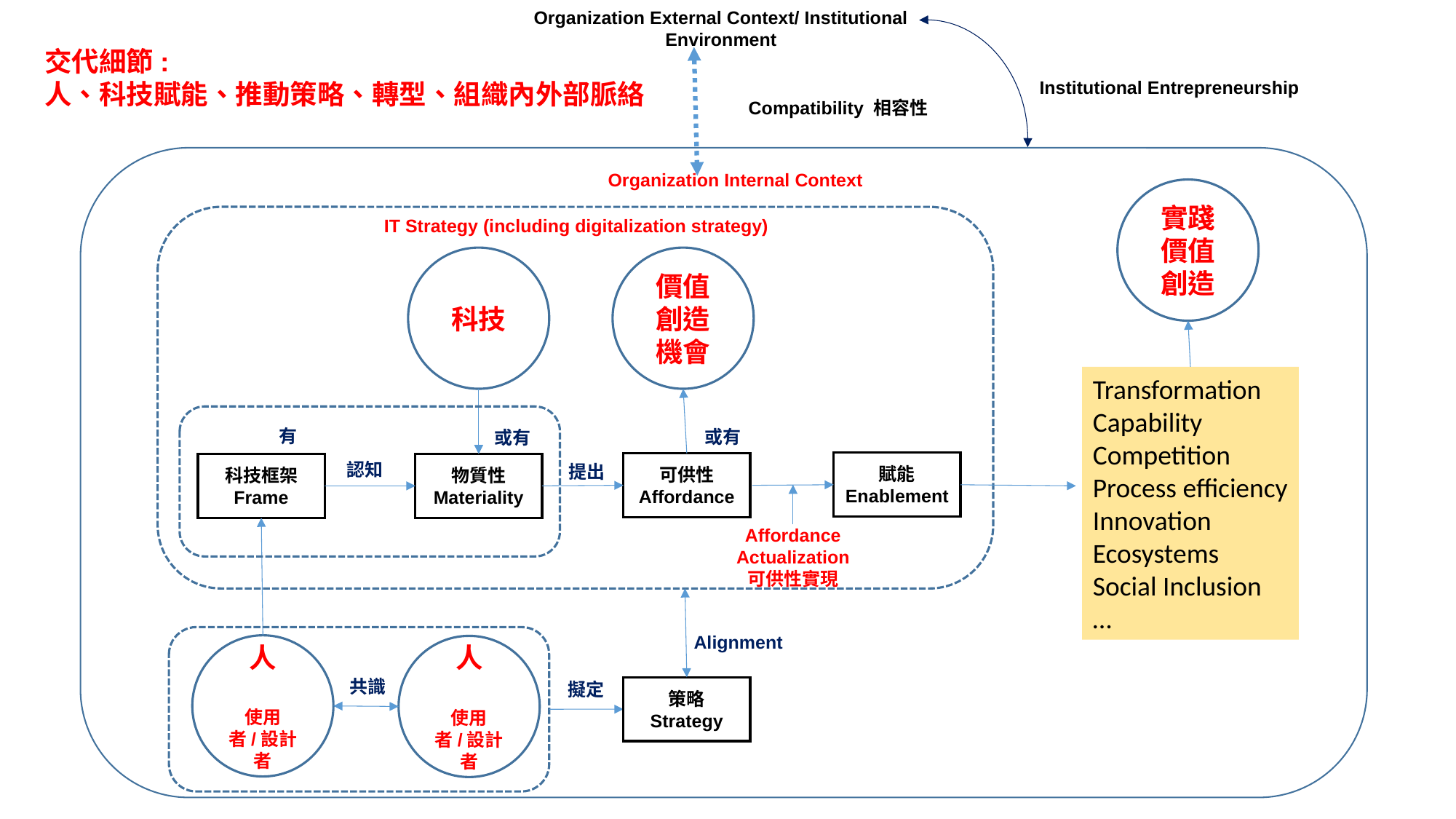

Organization External Context/ Institutional Environment

交代細節:
人、科技賦能、推動策略、轉型、組織內外部脈絡
Institutional Entrepreneurship
Compatibility 相容性
Organization Internal Context

實踐
價值
創造
IT Strategy (including digitalization strategy)

價值
創造
機會
科技
Transformation
Capability
Competition
Process efficiency
Innovation
Ecosystems
Social Inclusion
…

有
或有
或有
賦能
Enablement
認知
可供性
Affordance
科技框架
Frame
物質性
Materiality
提出
Affordance
Actualization
可供性實現
Alignment

人

使用者/設計者
人

使用者/設計者
共識
擬定
策略
Strategy